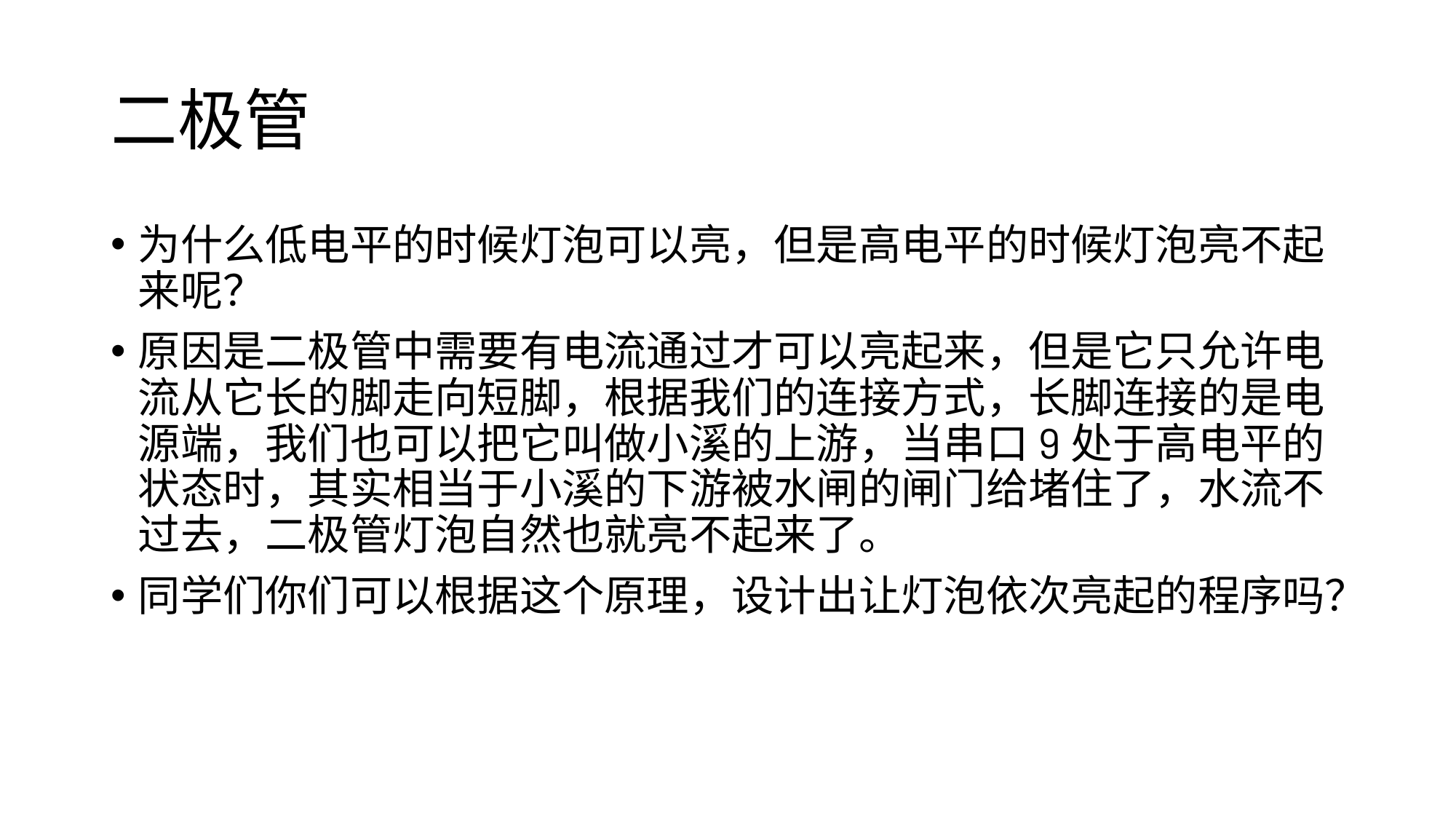

# 二极管
为什么低电平的时候灯泡可以亮，但是高电平的时候灯泡亮不起来呢？
原因是二极管中需要有电流通过才可以亮起来，但是它只允许电流从它长的脚走向短脚，根据我们的连接方式，长脚连接的是电源端，我们也可以把它叫做小溪的上游，当串口9处于高电平的状态时，其实相当于小溪的下游被水闸的闸门给堵住了，水流不过去，二极管灯泡自然也就亮不起来了。
同学们你们可以根据这个原理，设计出让灯泡依次亮起的程序吗？